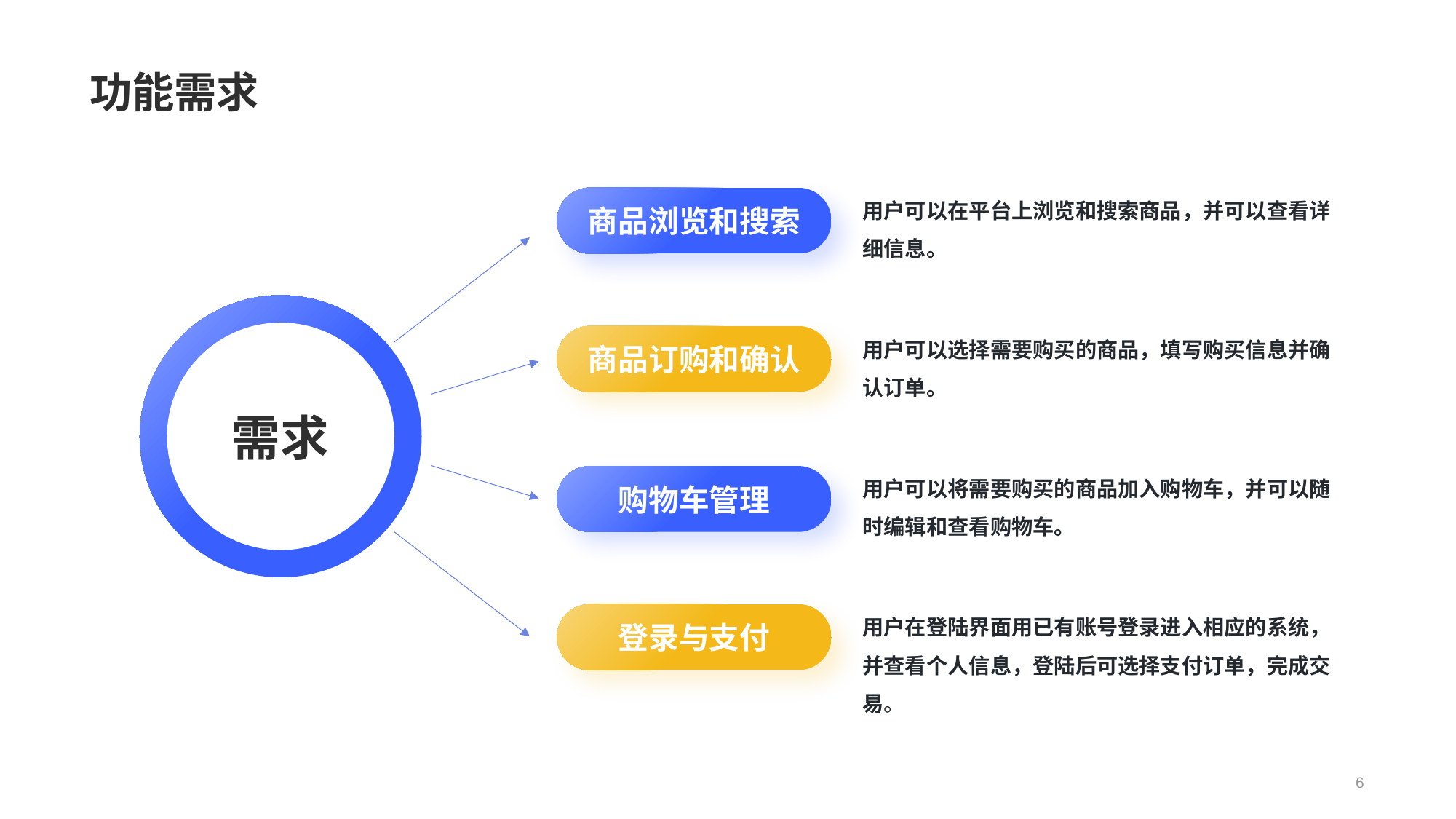

# 功能需求
用户可以在平台上浏览和搜索商品，并可以查看详细信息。
商品浏览和搜索

需求
用户可以选择需要购买的商品，填写购买信息并确认订单。
商品订购和确认
用户可以将需要购买的商品加入购物车，并可以随时编辑和查看购物车。
购物车管理
用户在登陆界面用已有账号登录进入相应的系统，并查看个人信息，登陆后可选择支付订单，完成交易。
登录与支付
6